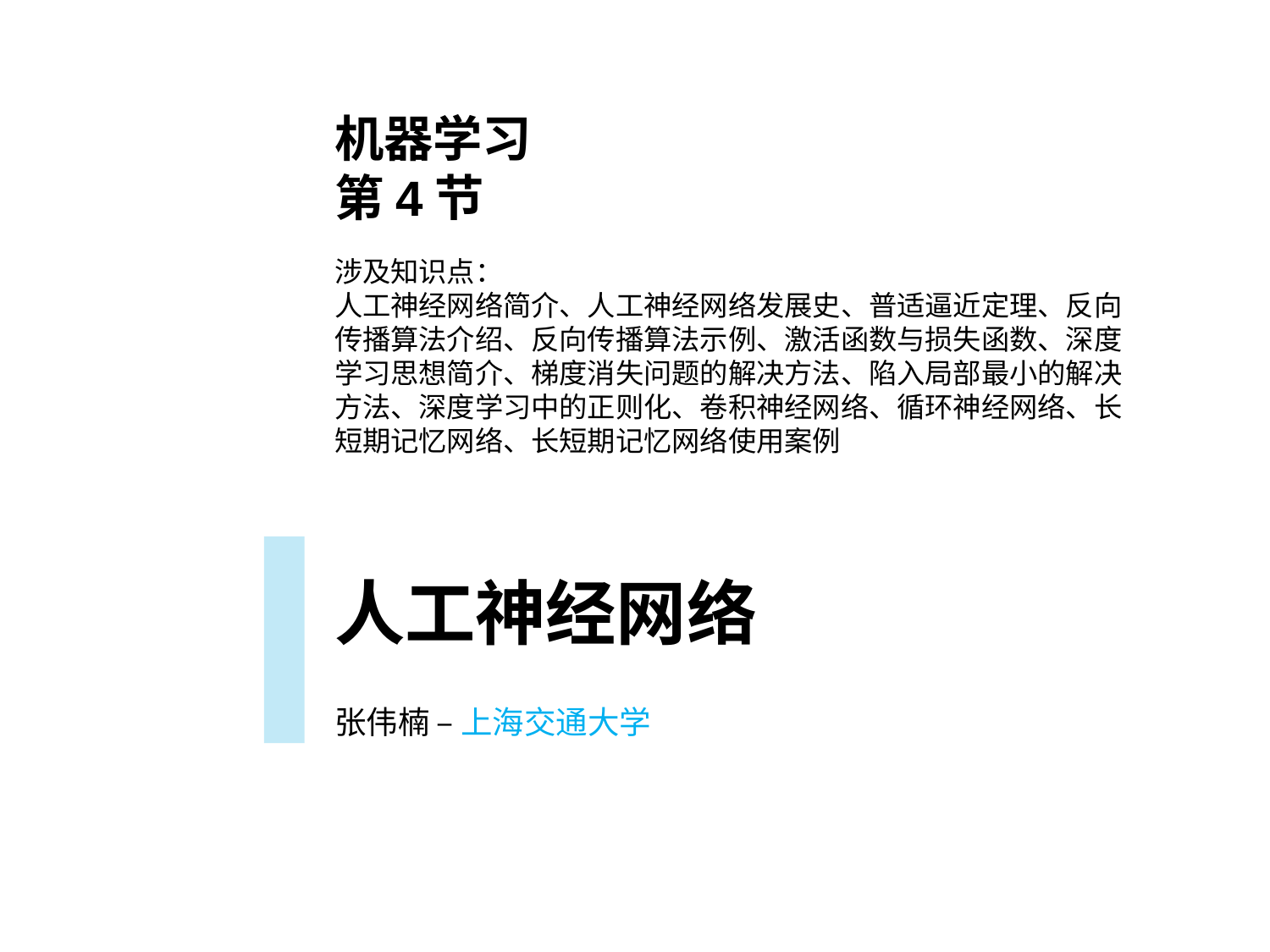

机器学习
第4节

涉及知识点：
人工神经网络简介、人工神经网络发展史、普适逼近定理、反向传播算法介绍、反向传播算法示例、激活函数与损失函数、深度学习思想简介、梯度消失问题的解决方法、陷入局部最小的解决方法、深度学习中的正则化、卷积神经网络、循环神经网络、长短期记忆网络、长短期记忆网络使用案例
人工神经网络
张伟楠 – 上海交通大学